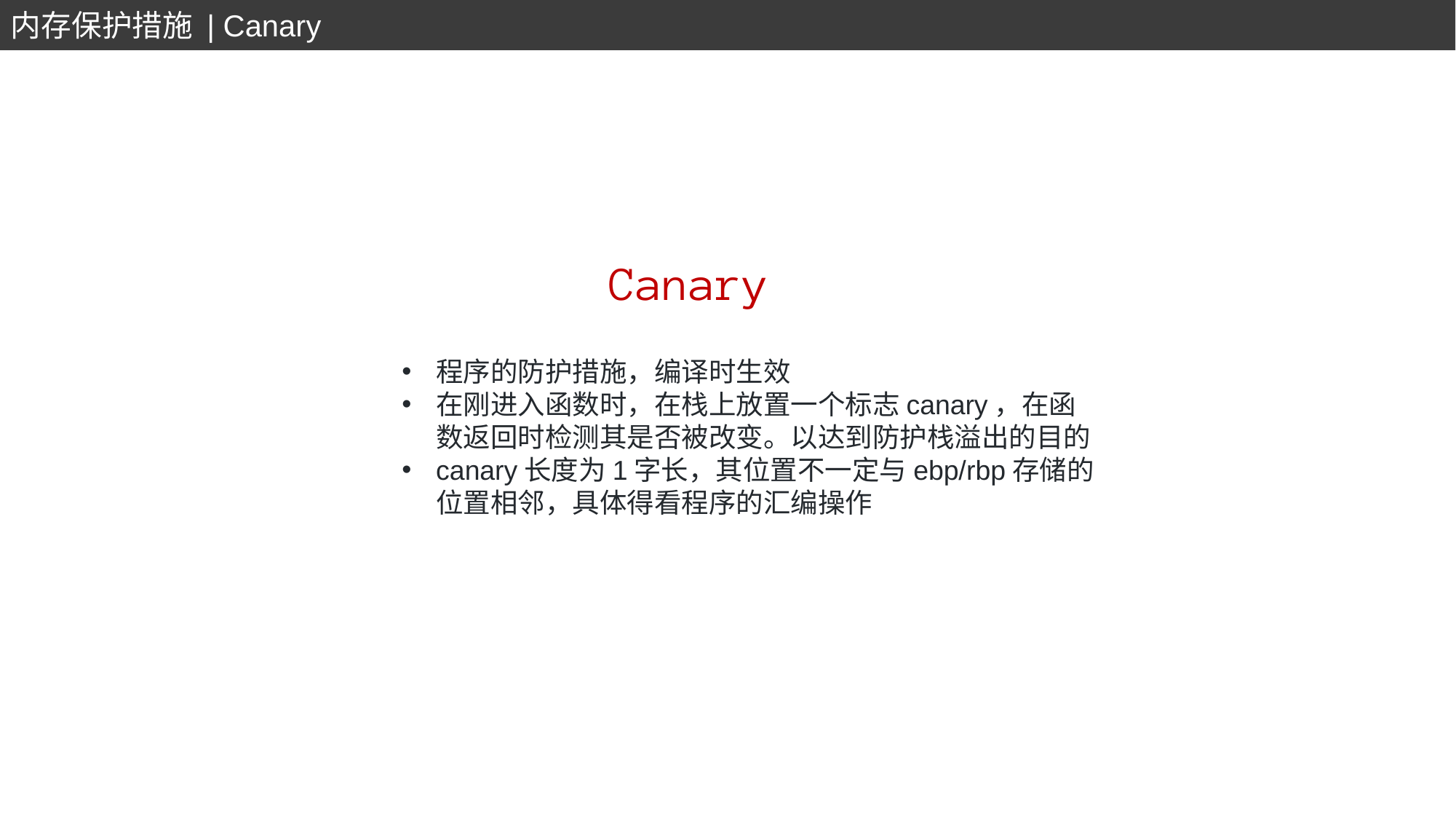

内存保护措施 | Canary
Canary

程序的防护措施，编译时生效
在刚进入函数时，在栈上放置一个标志canary，在函数返回时检测其是否被改变。以达到防护栈溢出的目的
canary长度为1字长，其位置不一定与ebp/rbp存储的位置相邻，具体得看程序的汇编操作